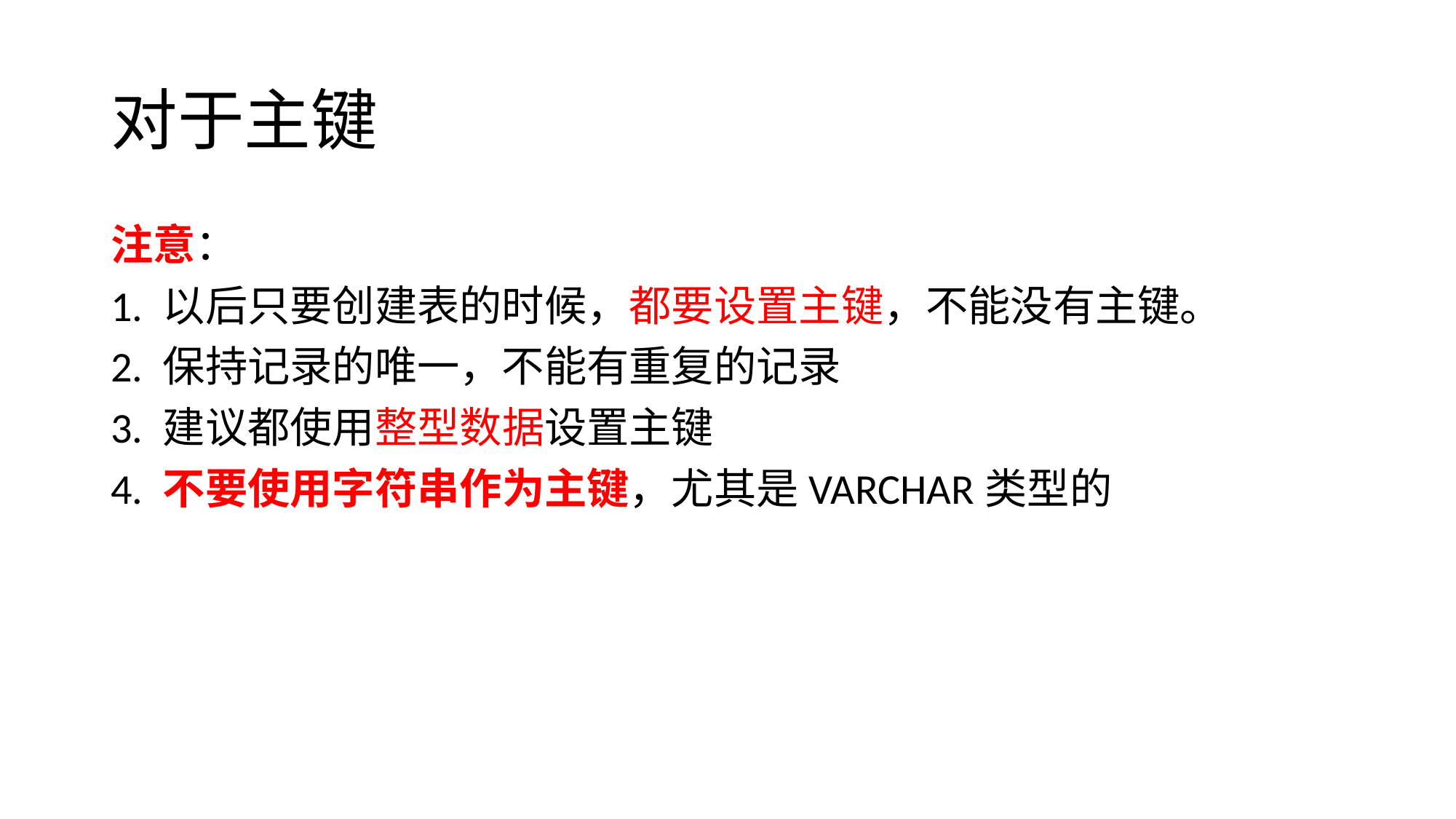

# 对于主键
注意：
1. 以后只要创建表的时候，都要设置主键，不能没有主键。
2. 保持记录的唯一，不能有重复的记录
3. 建议都使用整型数据设置主键
4. 不要使用字符串作为主键，尤其是VARCHAR类型的